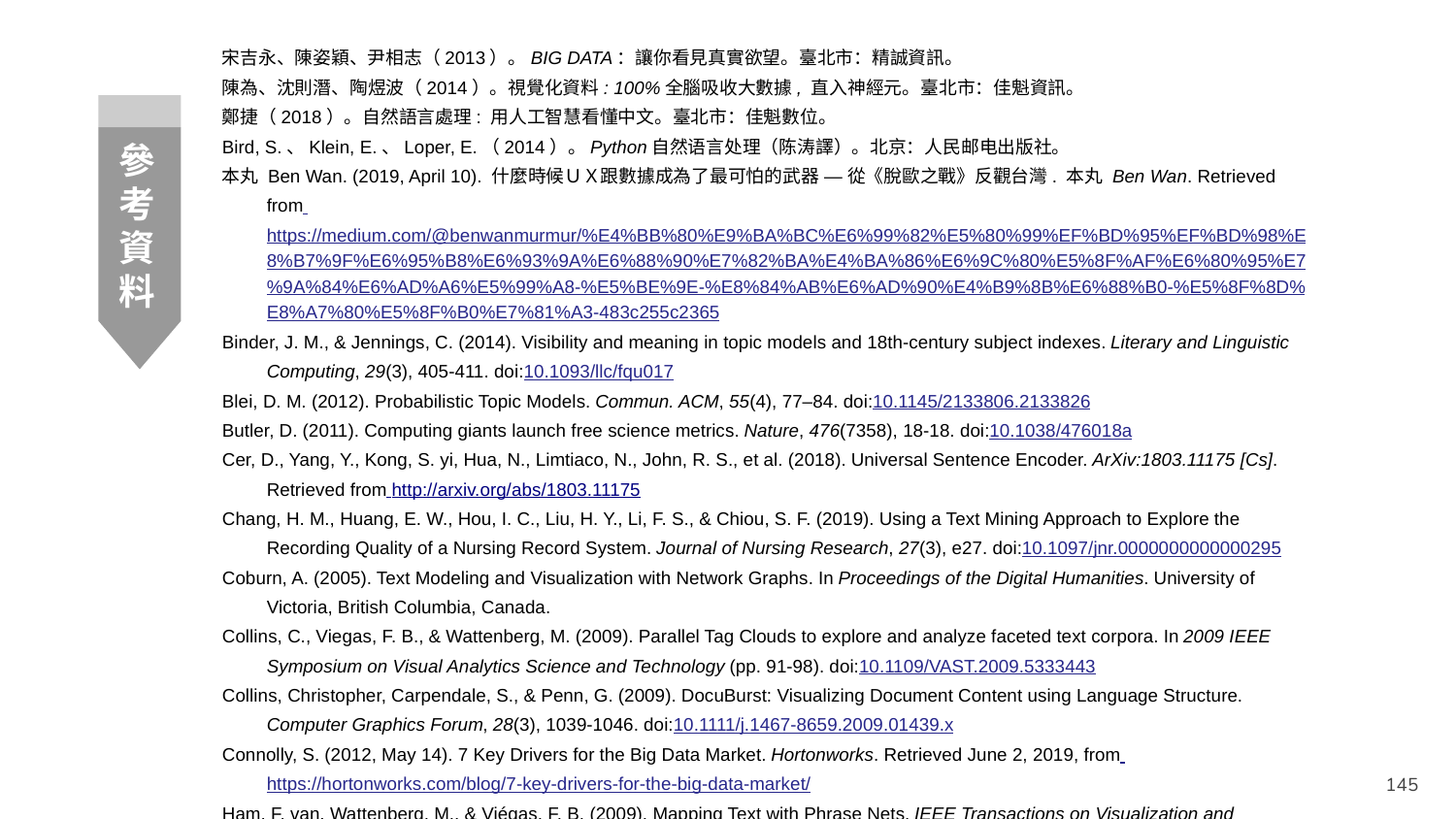

宋吉永、陳姿穎、尹相志（2013）。BIG DATA：讓你看見真實欲望。臺北市：精誠資訊。
陳為、沈則潛、陶煜波（2014）。視覺化資料: 100%全腦吸收大數據, 直入神經元。臺北市：佳魁資訊。
鄭捷（2018）。自然語言處理: 用人工智慧看懂中文。臺北市：佳魁數位。
Bird, S.、Klein, E.、Loper, E.（2014）。Python自然语言处理（陈涛譯）。北京：人民邮电出版社。
本丸 Ben Wan. (2019, April 10). 什麼時候ＵＸ跟數據成為了最可怕的武器 — 從《脫歐之戰》反觀台灣. 本丸 Ben Wan. Retrieved from https://medium.com/@benwanmurmur/%E4%BB%80%E9%BA%BC%E6%99%82%E5%80%99%EF%BD%95%EF%BD%98%E8%B7%9F%E6%95%B8%E6%93%9A%E6%88%90%E7%82%BA%E4%BA%86%E6%9C%80%E5%8F%AF%E6%80%95%E7%9A%84%E6%AD%A6%E5%99%A8-%E5%BE%9E-%E8%84%AB%E6%AD%90%E4%B9%8B%E6%88%B0-%E5%8F%8D%E8%A7%80%E5%8F%B0%E7%81%A3-483c255c2365
Binder, J. M., & Jennings, C. (2014). Visibility and meaning in topic models and 18th-century subject indexes. Literary and Linguistic Computing, 29(3), 405-411. doi:10.1093/llc/fqu017
Blei, D. M. (2012). Probabilistic Topic Models. Commun. ACM, 55(4), 77–84. doi:10.1145/2133806.2133826
Butler, D. (2011). Computing giants launch free science metrics. Nature, 476(7358), 18-18. doi:10.1038/476018a
Cer, D., Yang, Y., Kong, S. yi, Hua, N., Limtiaco, N., John, R. S., et al. (2018). Universal Sentence Encoder. ArXiv:1803.11175 [Cs]. Retrieved from http://arxiv.org/abs/1803.11175
Chang, H. M., Huang, E. W., Hou, I. C., Liu, H. Y., Li, F. S., & Chiou, S. F. (2019). Using a Text Mining Approach to Explore the Recording Quality of a Nursing Record System. Journal of Nursing Research, 27(3), e27. doi:10.1097/jnr.0000000000000295
Coburn, A. (2005). Text Modeling and Visualization with Network Graphs. In Proceedings of the Digital Humanities. University of Victoria, British Columbia, Canada.
Collins, C., Viegas, F. B., & Wattenberg, M. (2009). Parallel Tag Clouds to explore and analyze faceted text corpora. In 2009 IEEE Symposium on Visual Analytics Science and Technology (pp. 91-98). doi:10.1109/VAST.2009.5333443
Collins, Christopher, Carpendale, S., & Penn, G. (2009). DocuBurst: Visualizing Document Content using Language Structure. Computer Graphics Forum, 28(3), 1039-1046. doi:10.1111/j.1467-8659.2009.01439.x
Connolly, S. (2012, May 14). 7 Key Drivers for the Big Data Market. Hortonworks. Retrieved June 2, 2019, from https://hortonworks.com/blog/7-key-drivers-for-the-big-data-market/
Ham, F. van, Wattenberg, M., & Viégas, F. B. (2009). Mapping Text with Phrase Nets. IEEE Transactions on Visualization and Computer Graphics, 15. doi:10.1109/TVCG.2009.165

# 參考資料

145